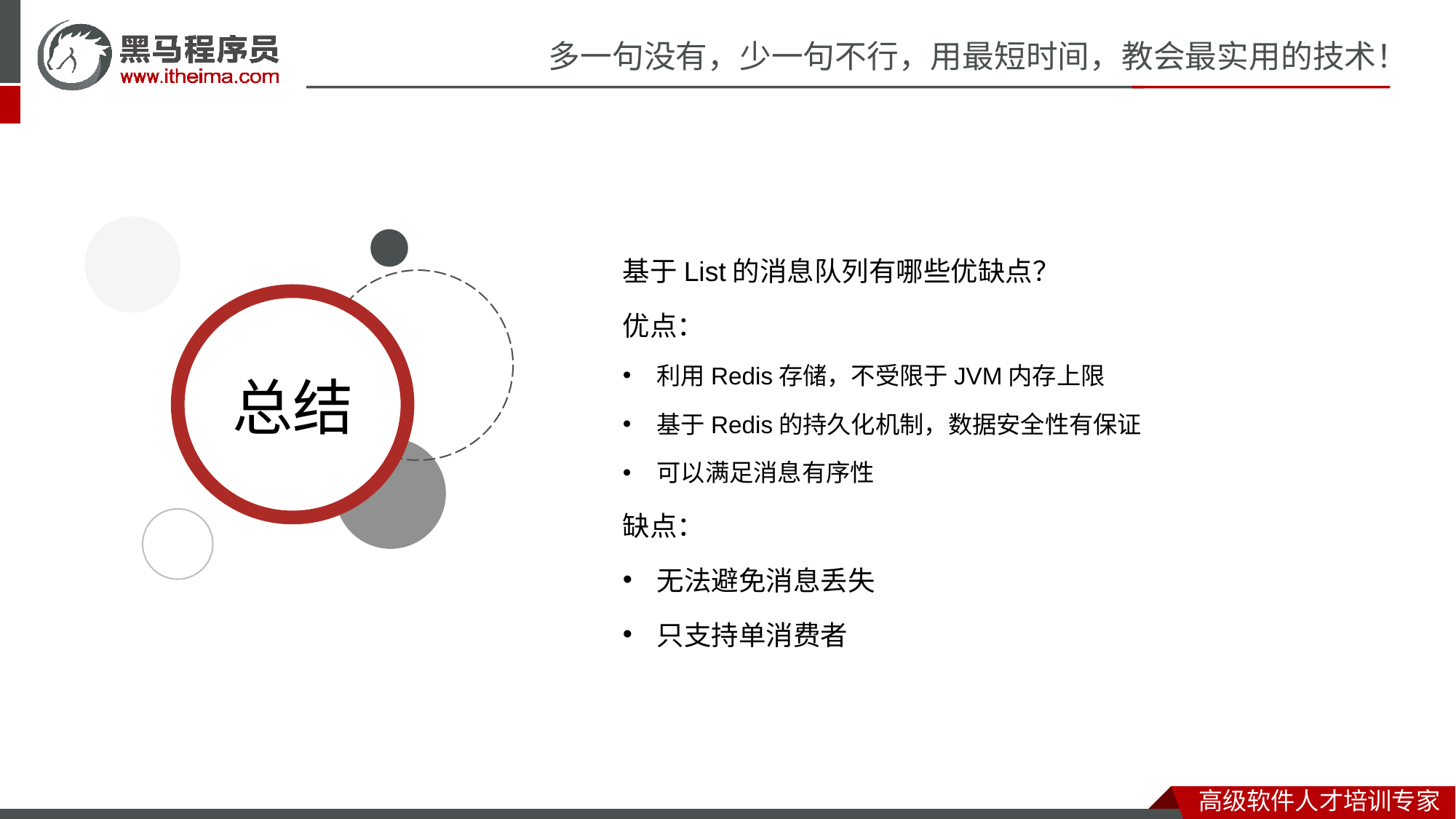

基于List的消息队列有哪些优缺点？
优点：
利用Redis存储，不受限于JVM内存上限
基于Redis的持久化机制，数据安全性有保证
可以满足消息有序性
缺点：
无法避免消息丢失
只支持单消费者